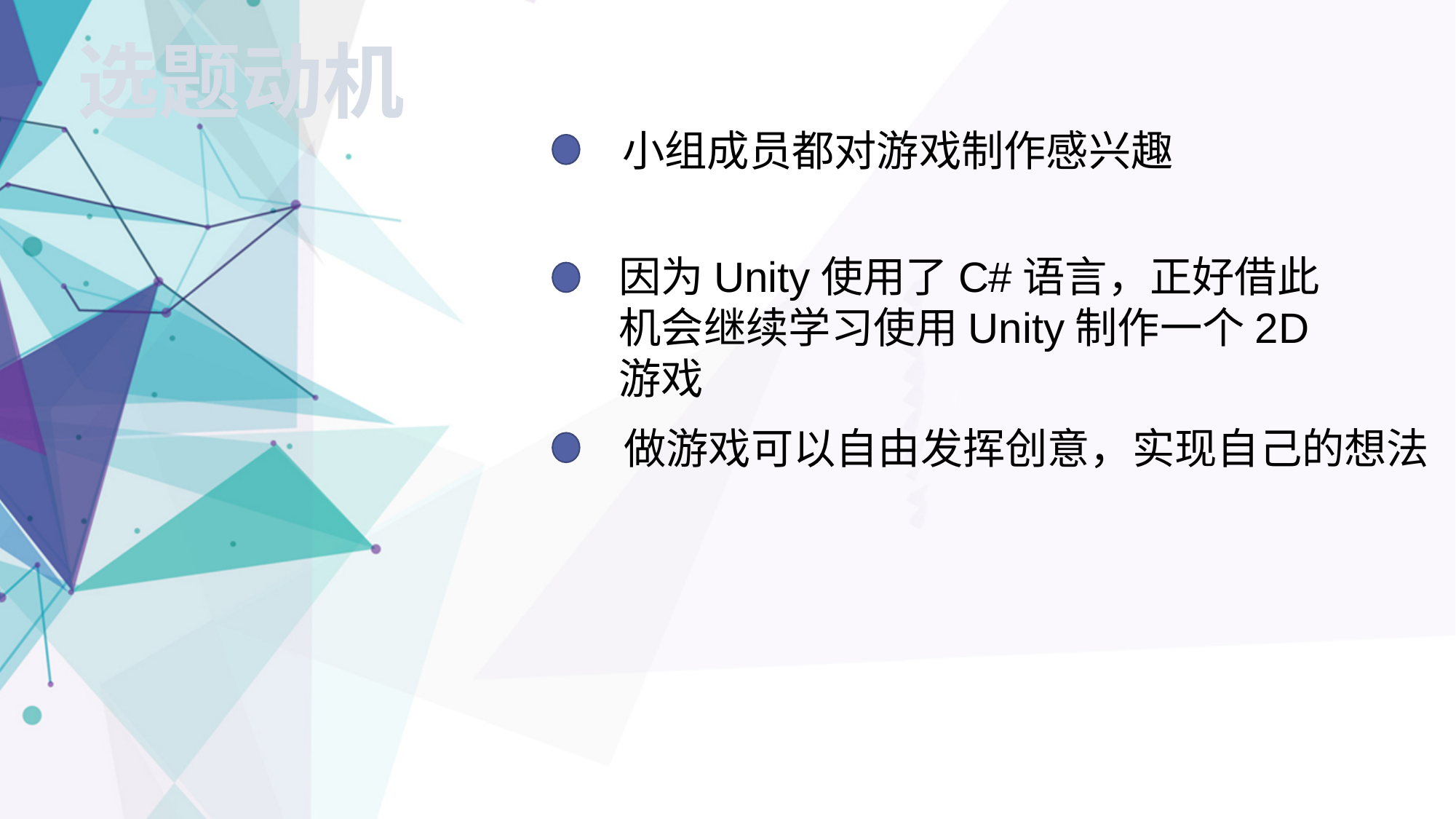

选题动机
小组成员都对游戏制作感兴趣

因为Unity使用了C#语言，正好借此机会继续学习使用Unity制作一个2D游戏

做游戏可以自由发挥创意，实现自己的想法